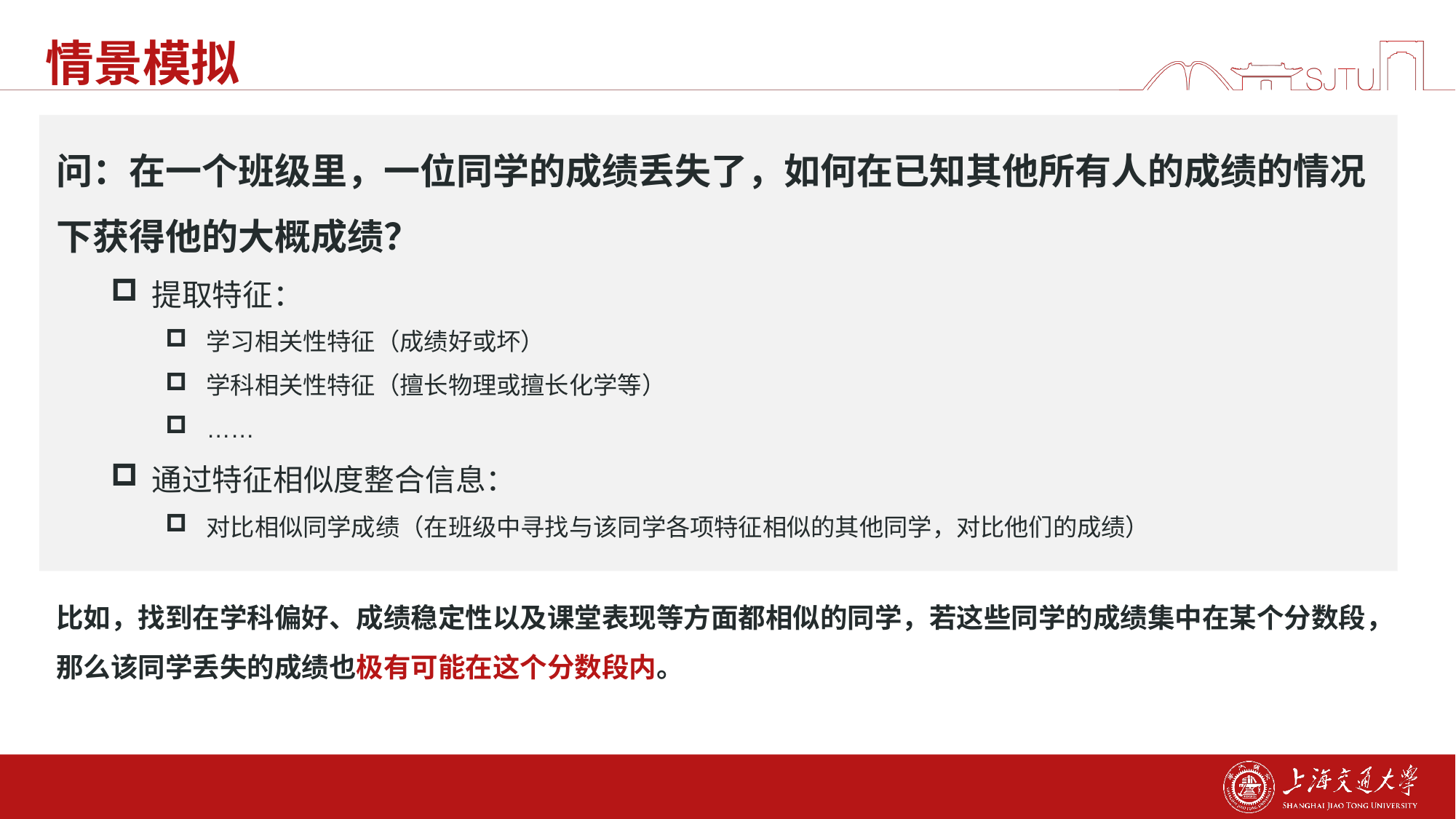

# 情景模拟

问：在一个班级里，一位同学的成绩丢失了，如何在已知其他所有人的成绩的情况下获得他的大概成绩？
提取特征：
学习相关性特征（成绩好或坏）
学科相关性特征（擅长物理或擅长化学等）
……
通过特征相似度整合信息：
对比相似同学成绩（在班级中寻找与该同学各项特征相似的其他同学，对比他们的成绩）

比如，找到在学科偏好、成绩稳定性以及课堂表现等方面都相似的同学，若这些同学的成绩集中在某个分数段，那么该同学丢失的成绩也极有可能在这个分数段内。